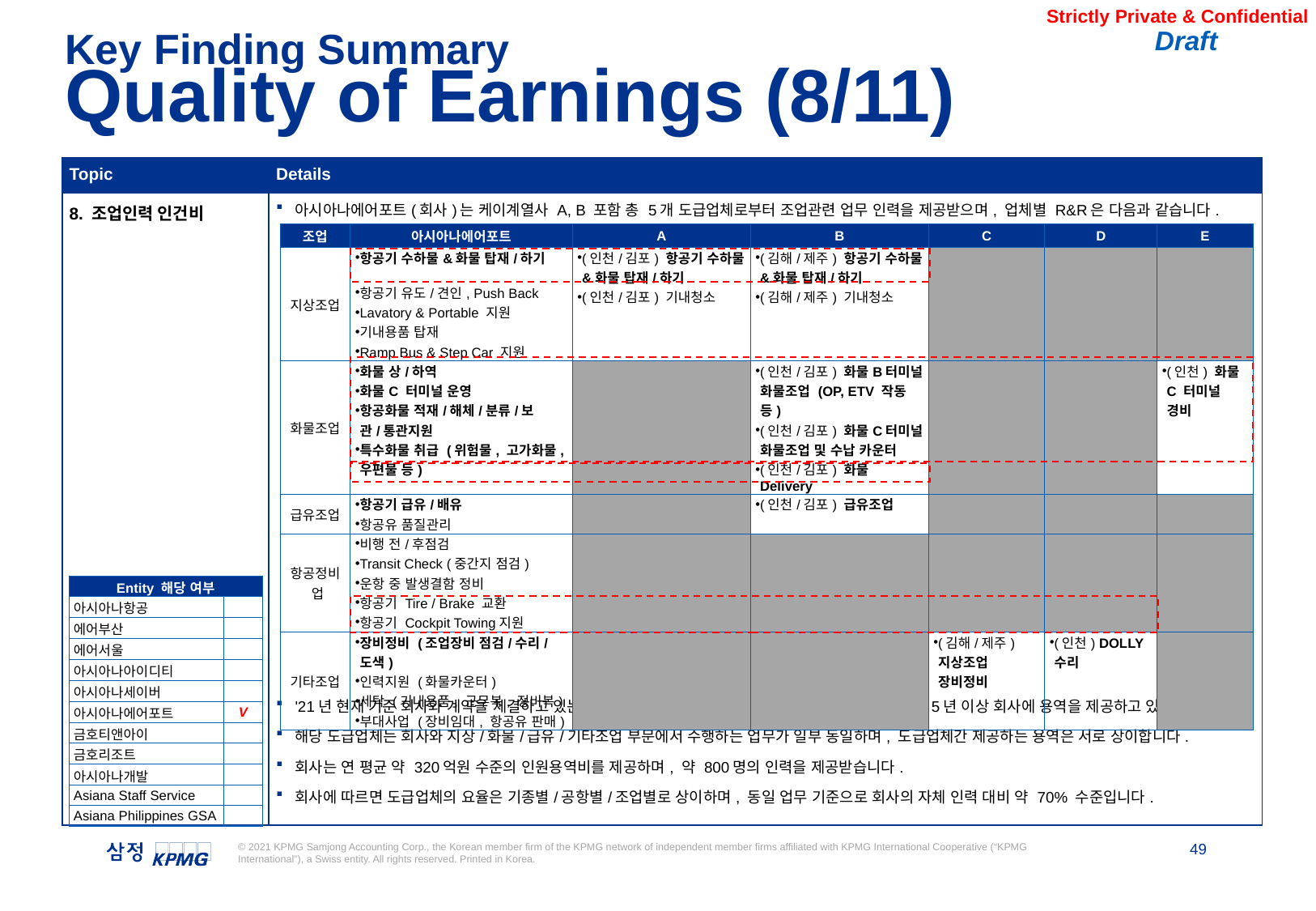

Key Finding Summary
Quality of Earnings (8/11)
| Topic | Details |
| --- | --- |
| 8. 조업인력 인건비 | 아시아나에어포트(회사)는 케이계열사 A, B 포함 총 5개 도급업체로부터 조업관련 업무 인력을 제공받으며, 업체별 R&R은 다음과 같습니다. '21년 현재 기준 회사와 계약을 체결하고 있는 외부 도급업체는 상기 5개 업체이며, 해당 업체 모두 5년 이상 회사에 용역을 제공하고 있습니다. 해당 도급업체는 회사와 지상/화물/급유/기타조업 부문에서 수행하는 업무가 일부 동일하며, 도급업체간 제공하는 용역은 서로 상이합니다. 회사는 연 평균 약 320억원 수준의 인원용역비를 제공하며, 약 800명의 인력을 제공받습니다. 회사에 따르면 도급업체의 요율은 기종별/공항별/조업별로 상이하며, 동일 업무 기준으로 회사의 자체 인력 대비 약 70% 수준입니다. |
| 조업 | 아시아나에어포트 | A | B | C | D | E |
| --- | --- | --- | --- | --- | --- | --- |
| 지상조업 | 항공기 수하물&화물 탑재/하기 항공기 유도/견인, Push Back Lavatory & Portable 지원 기내용품 탑재 Ramp Bus & Step Car 지원 | (인천/김포) 항공기 수하물&화물 탑재/하기 (인천/김포) 기내청소 | (김해/제주) 항공기 수하물&화물 탑재/하기 (김해/제주) 기내청소 |  |  |  |
| 화물조업 | 화물 상/하역 화물C 터미널 운영 항공화물 적재/해체/분류/보관/통관지원 특수화물 취급 (위험물, 고가화물, 우편물 등) |  | (인천/김포) 화물B터미널 화물조업 (OP, ETV 작동 등) (인천/김포) 화물C터미널 화물조업 및 수납 카운터 (인천/김포) 화물 Delivery |  |  | (인천) 화물C 터미널 경비 |
| 급유조업 | 항공기 급유/배유 항공유 품질관리 |  | (인천/김포) 급유조업 |  |  |  |
| 항공정비업 | 비행 전/후점검 Transit Check (중간지 점검) 운항 중 발생결함 정비 항공기 Tire / Brake 교환 항공기 Cockpit Towing지원 |  |  |  |  |  |
| 기타조업 | 장비정비 (조업장비 점검/수리/도색) 인력지원 (화물카운터) 세탁 (기내용품, 근무복, 정비복) 부대사업 (장비임대, 항공유 판매) |  |  | (김해/제주) 지상조업 장비정비 | (인천) DOLLY 수리 |  |

| Entity 해당 여부 |  |
| --- | --- |
| 아시아나항공 |  |
| 에어부산 |  |
| 에어서울 |  |
| 아시아나아이디티 |  |
| 아시아나세이버 |  |
| 아시아나에어포트 | V |
| 금호티앤아이 |  |
| 금호리조트 |  |
| 아시아나개발 |  |
| Asiana Staff Service |  |
| Asiana Philippines GSA |  |